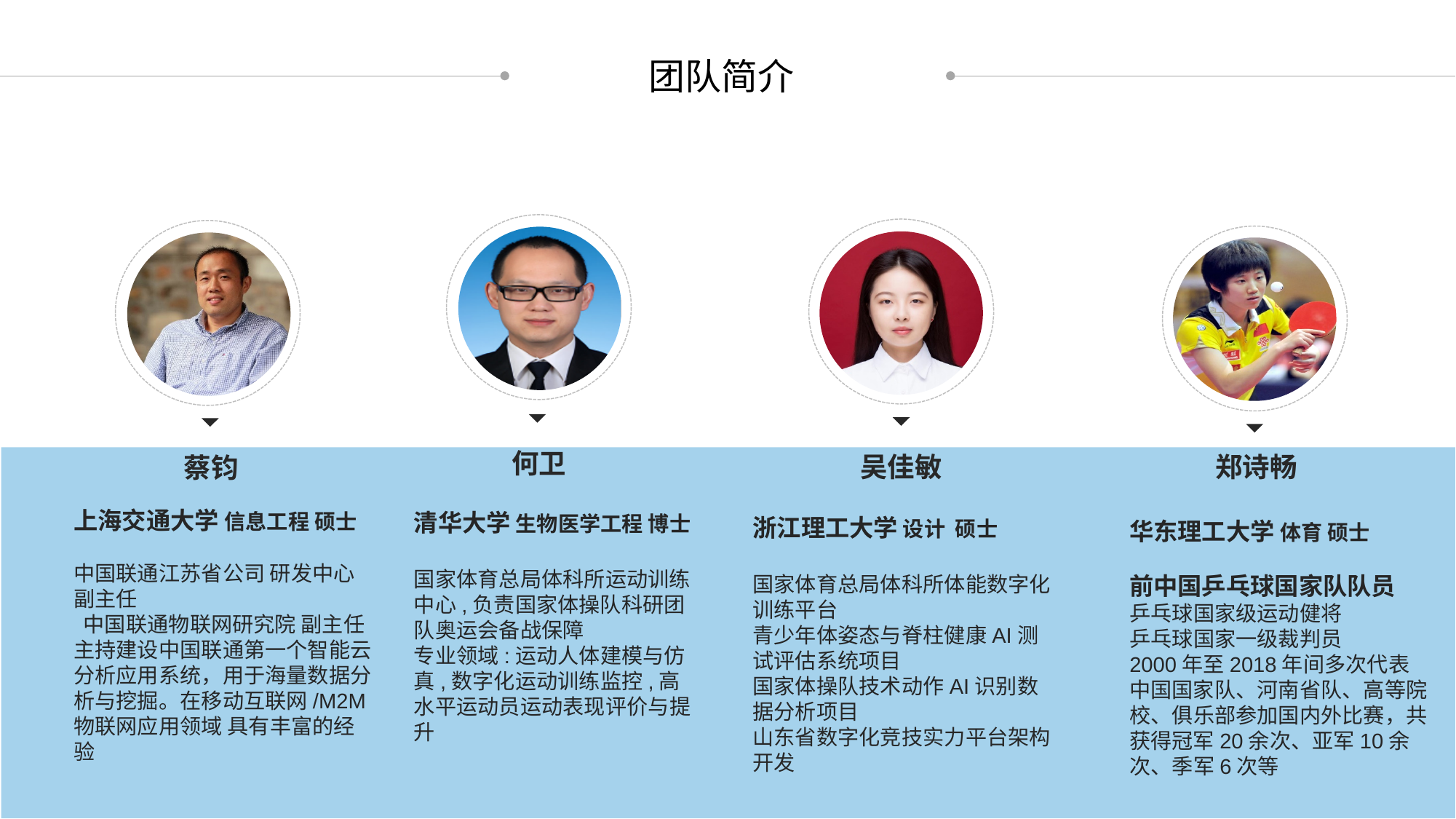

团队简介

何卫
吴佳敏
郑诗畅

蔡钧

上海交通大学 信息工程 硕士

中国联通江苏省公司 研发中心副主任
 中国联通物联网研究院 副主任
主持建设中国联通第一个智能云分析应用系统，用于海量数据分析与挖掘。在移动互联网/M2M物联网应用领域 具有丰富的经验

清华大学 生物医学工程 博士

国家体育总局体科所运动训练中心,负责国家体操队科研团队奥运会备战保障
专业领域:运动人体建模与仿真,数字化运动训练监控,高水平运动员运动表现评价与提升

浙江理工大学 设计  硕士

国家体育总局体科所体能数字化训练平台
青少年体姿态与脊柱健康AI测试评估系统项目
国家体操队技术动作AI识别数据分析项目
山东省数字化竞技实力平台架构开发

华东理工大学 体育 硕士

前中国乒乓球国家队队员
乒乓球国家级运动健将
乒乓球国家一级裁判员
2000年至2018年间多次代表中国国家队、河南省队、高等院校、俱乐部参加国内外比赛，共获得冠军20余次、亚军10余次、季军6次等